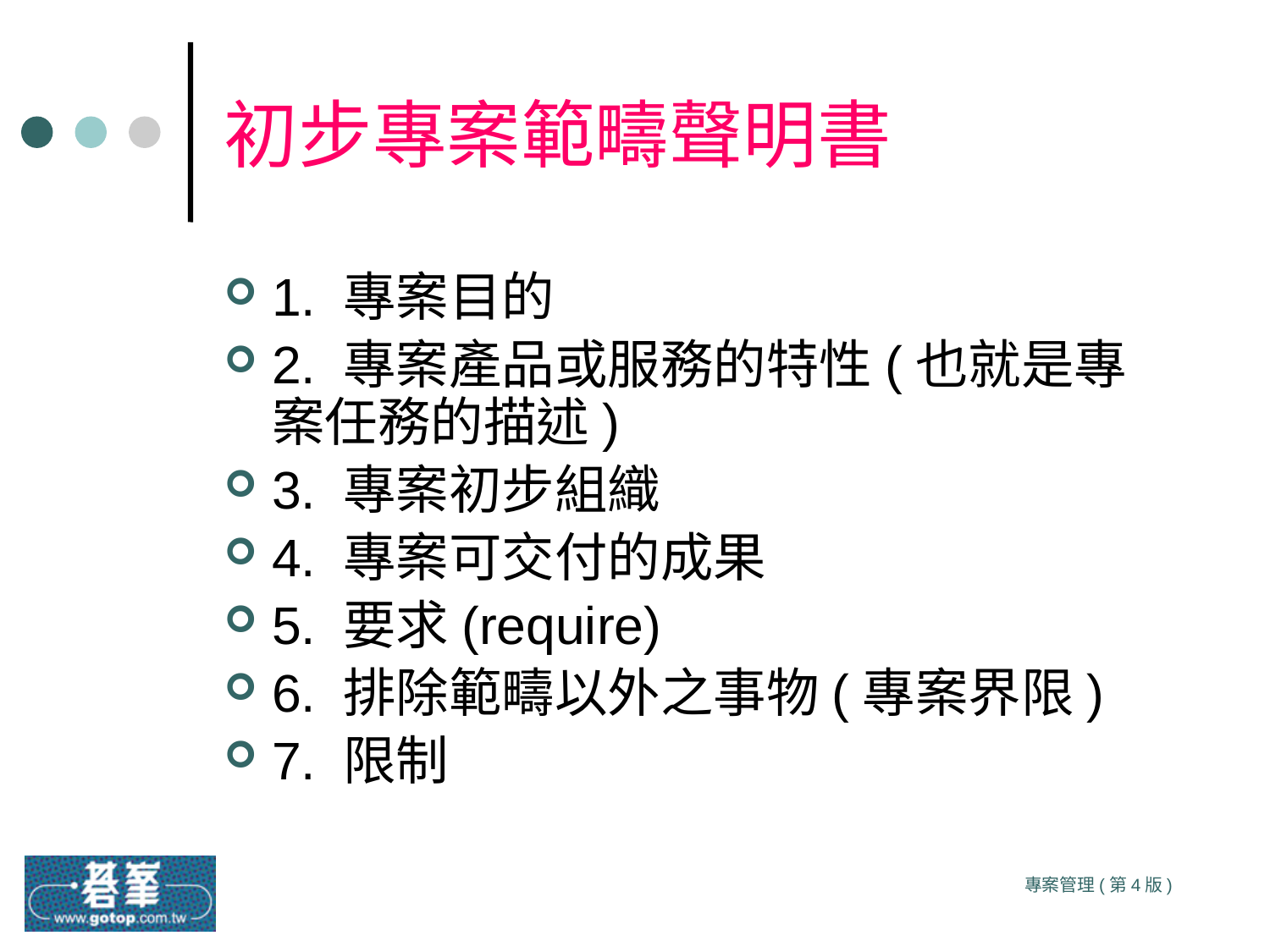

# 初步專案範疇聲明書
1. 專案目的
2. 專案產品或服務的特性(也就是專案任務的描述)
3. 專案初步組織
4. 專案可交付的成果
5. 要求(require)
6. 排除範疇以外之事物(專案界限)
7. 限制
專案管理(第4版)